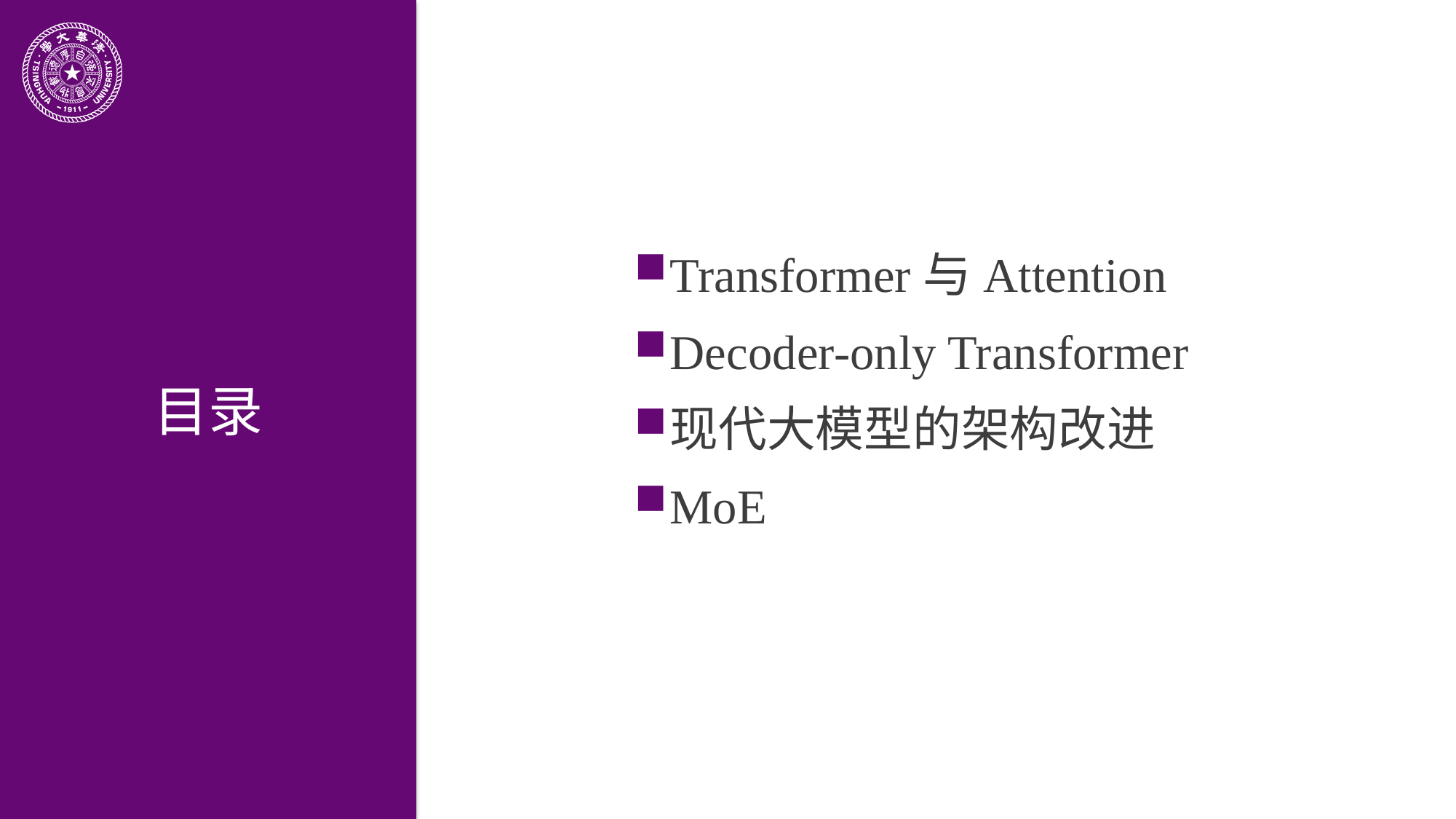

Transformer与Attention
Decoder-only Transformer
现代大模型的架构改进
MoE
# 目录